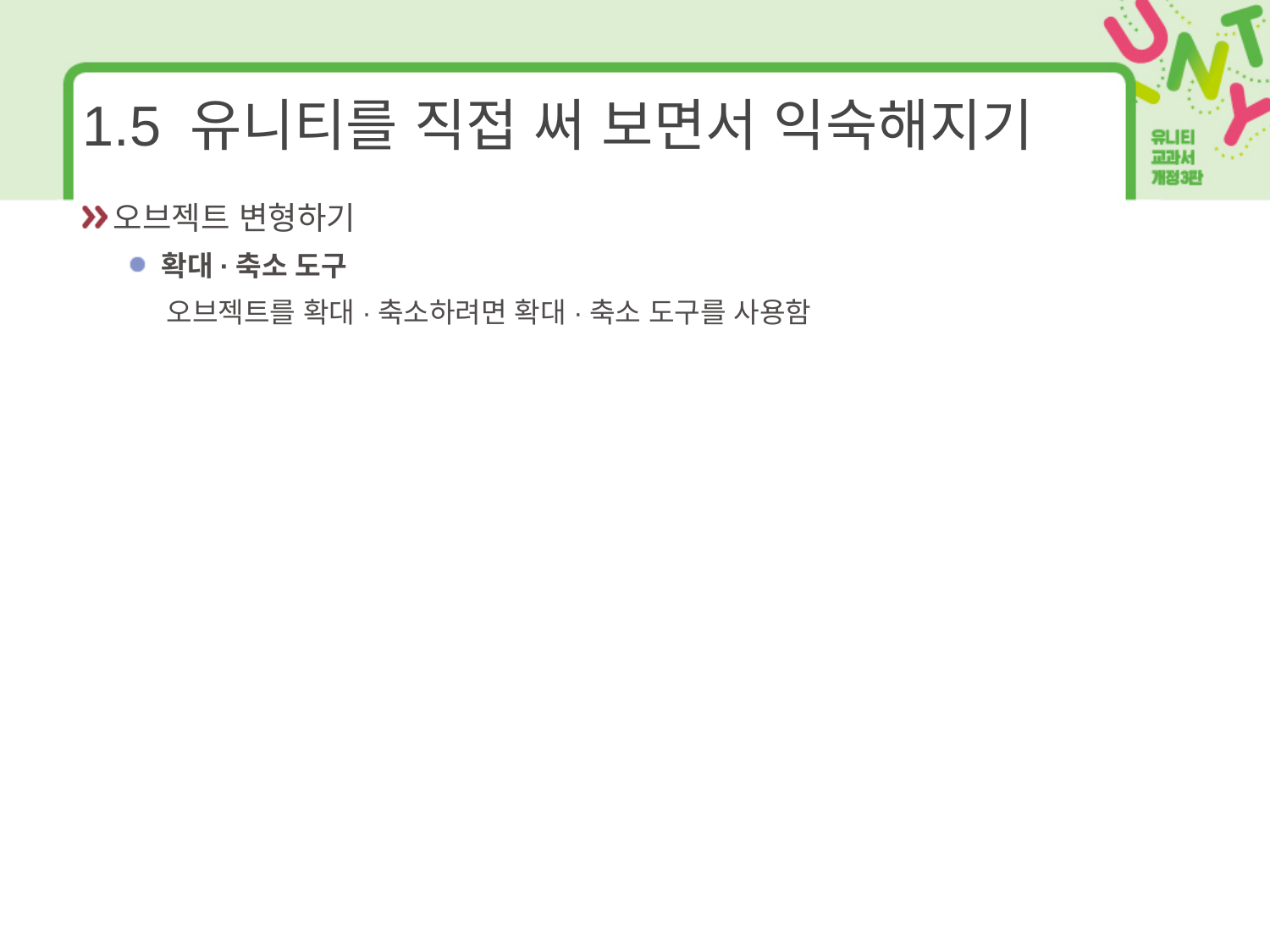

# 1.5 유니티를 직접 써 보면서 익숙해지기
오브젝트 변형하기
확대·축소 도구
    오브젝트를 확대·축소하려면 확대·축소 도구를 사용함